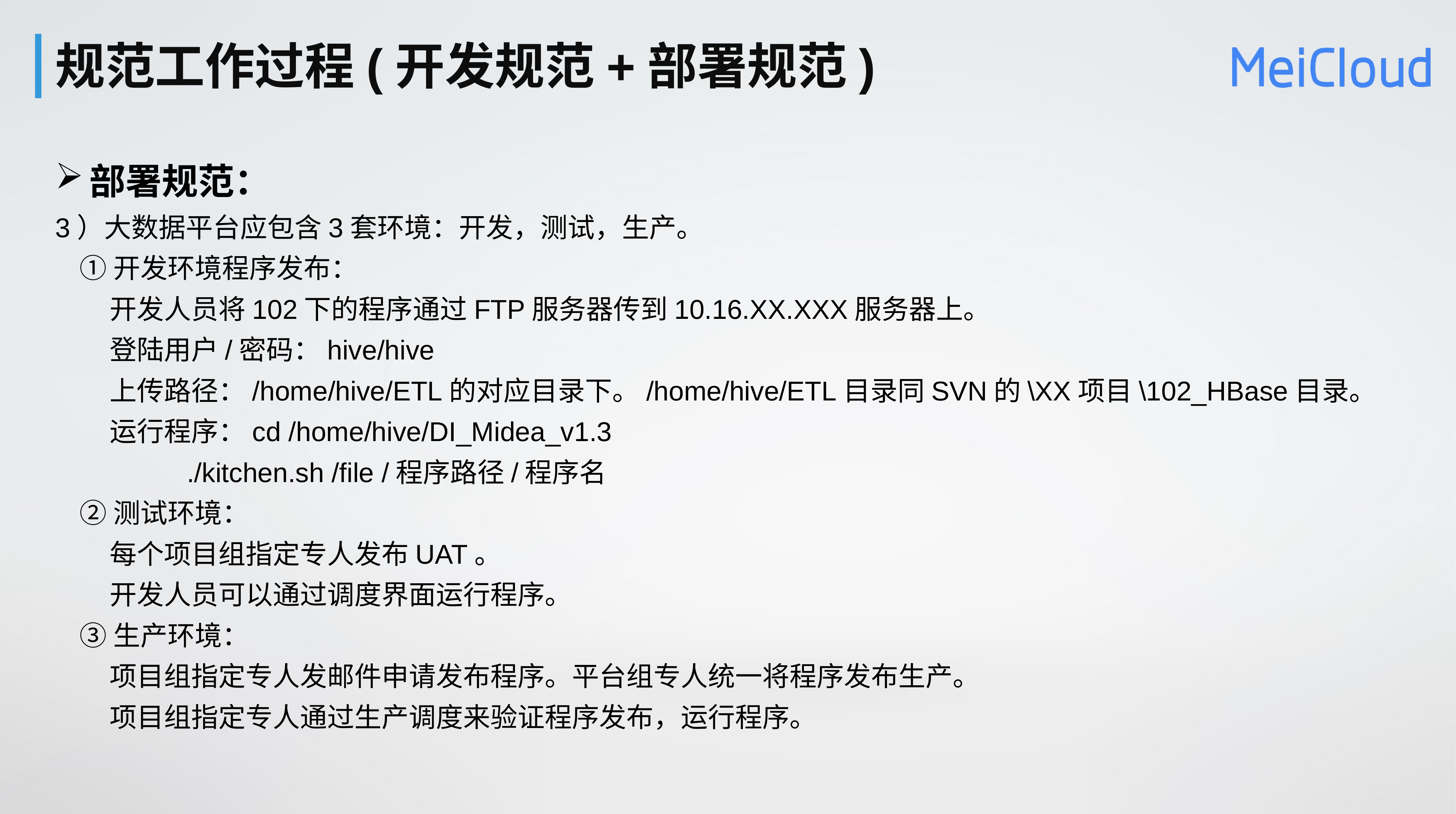

# 规范工作过程(开发规范+部署规范)
部署规范：
3）大数据平台应包含3套环境：开发，测试，生产。
    ①开发环境程序发布：
	开发人员将102下的程序通过FTP服务器传到10.16.XX.XXX服务器上。
	登陆用户/密码：hive/hive
	上传路径：/home/hive/ETL的对应目录下。/home/hive/ETL目录同SVN的\XX项目\102_HBase目录。
	运行程序：cd /home/hive/DI_Midea_v1.3
		   ./kitchen.sh /file /程序路径/程序名
    ②测试环境：
	每个项目组指定专人发布UAT。
	开发人员可以通过调度界面运行程序。
    ③生产环境：
   	项目组指定专人发邮件申请发布程序。平台组专人统一将程序发布生产。
	项目组指定专人通过生产调度来验证程序发布，运行程序。